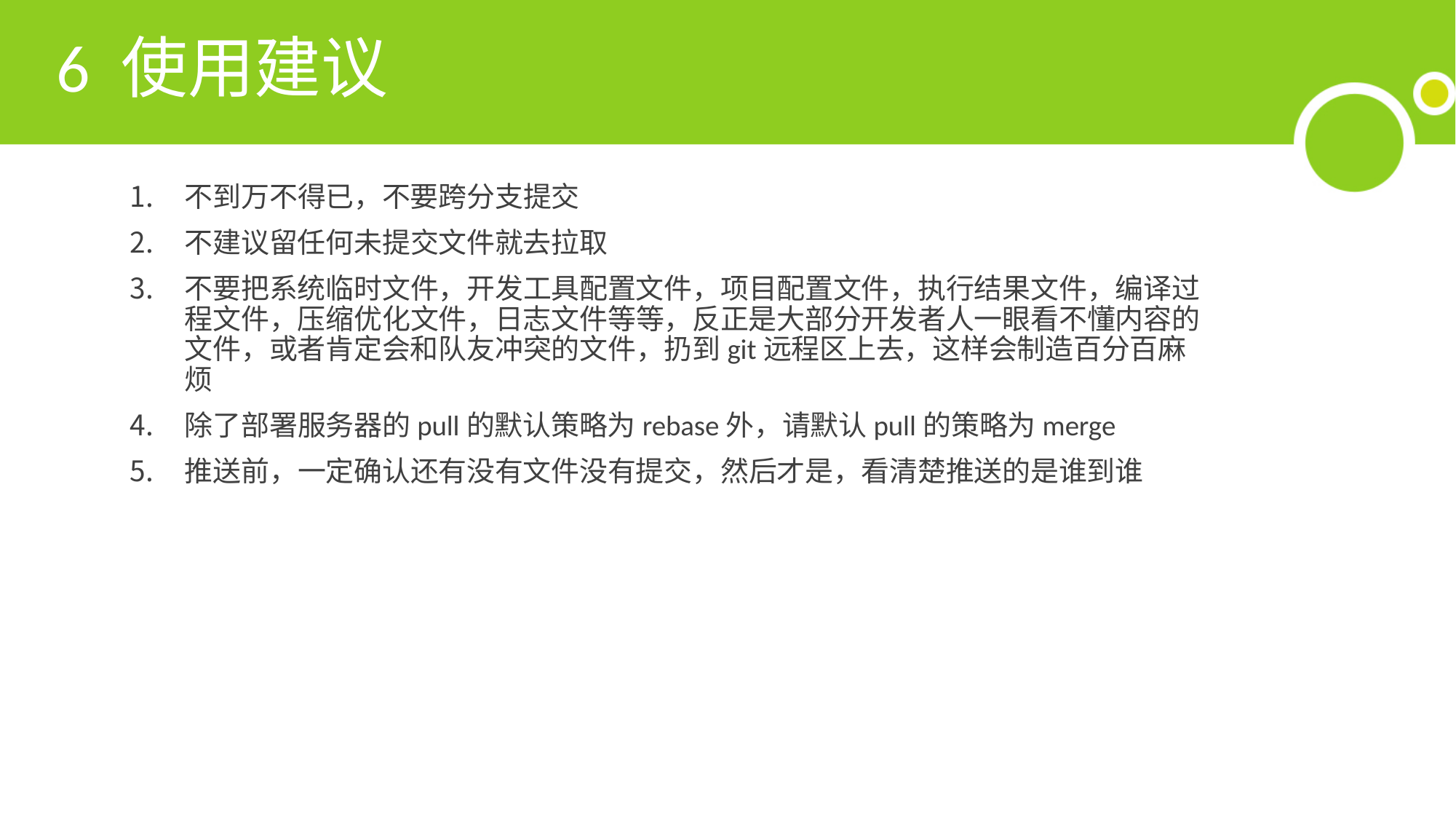

# 6 使用建议
不到万不得已，不要跨分支提交
不建议留任何未提交文件就去拉取
不要把系统临时文件，开发工具配置文件，项目配置文件，执行结果文件，编译过程文件，压缩优化文件，日志文件等等，反正是大部分开发者人一眼看不懂内容的文件，或者肯定会和队友冲突的文件，扔到git远程区上去，这样会制造百分百麻烦
除了部署服务器的pull的默认策略为rebase外，请默认pull的策略为merge
推送前，一定确认还有没有文件没有提交，然后才是，看清楚推送的是谁到谁